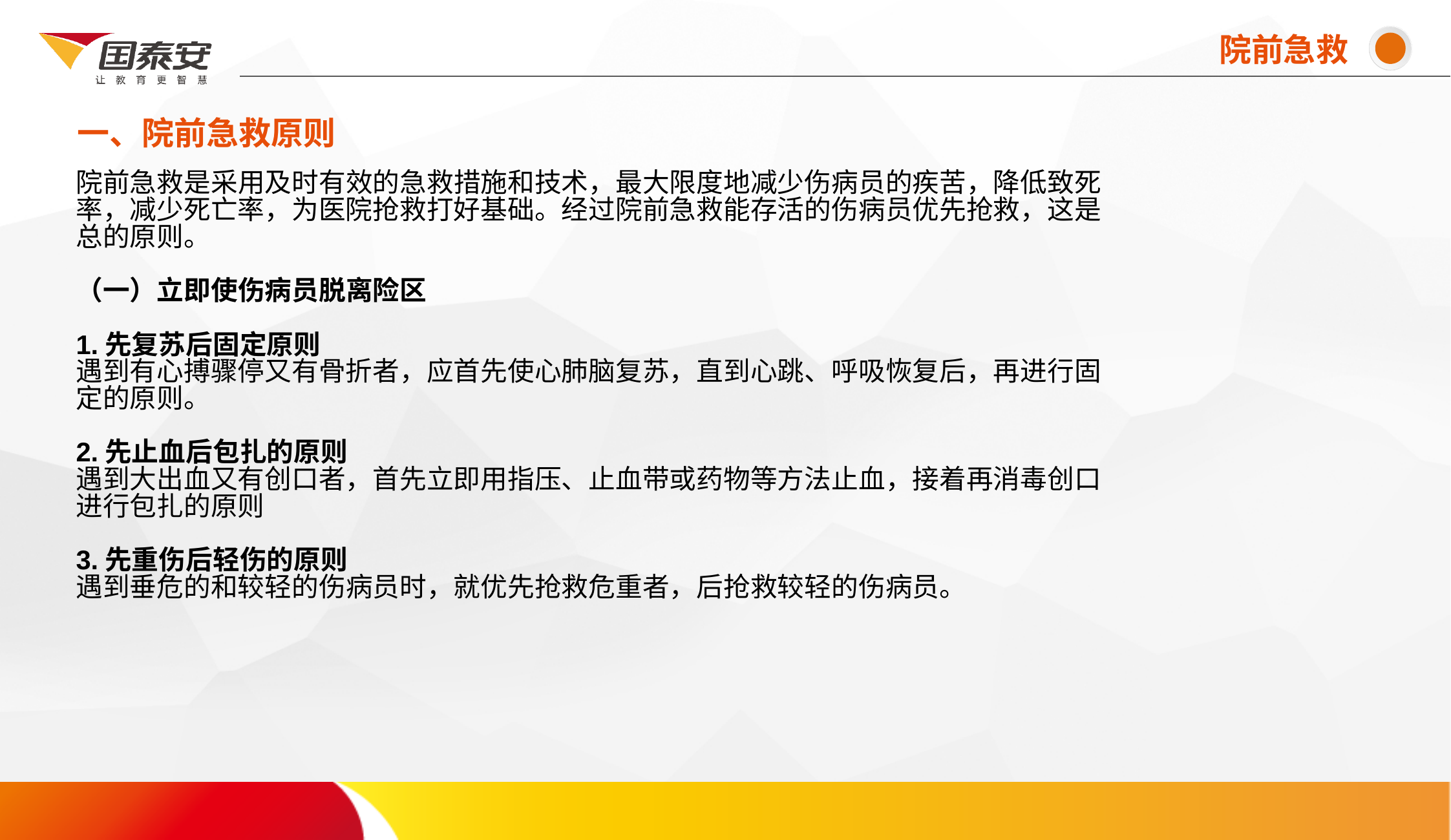

院前急救

一、院前急救原则
# 院前急救是采用及时有效的急救措施和技术，最大限度地减少伤病员的疾苦，降低致死率，减少死亡率，为医院抢救打好基础。经过院前急救能存活的伤病员优先抢救，这是总的原则。 （一）立即使伤病员脱离险区 1.先复苏后固定原则 遇到有心搏骤停又有骨折者，应首先使心肺脑复苏，直到心跳、呼吸恢复后，再进行固定的原则。 2.先止血后包扎的原则 遇到大出血又有创口者，首先立即用指压、止血带或药物等方法止血，接着再消毒创口进行包扎的原则 3.先重伤后轻伤的原则 遇到垂危的和较轻的伤病员时，就优先抢救危重者，后抢救较轻的伤病员。